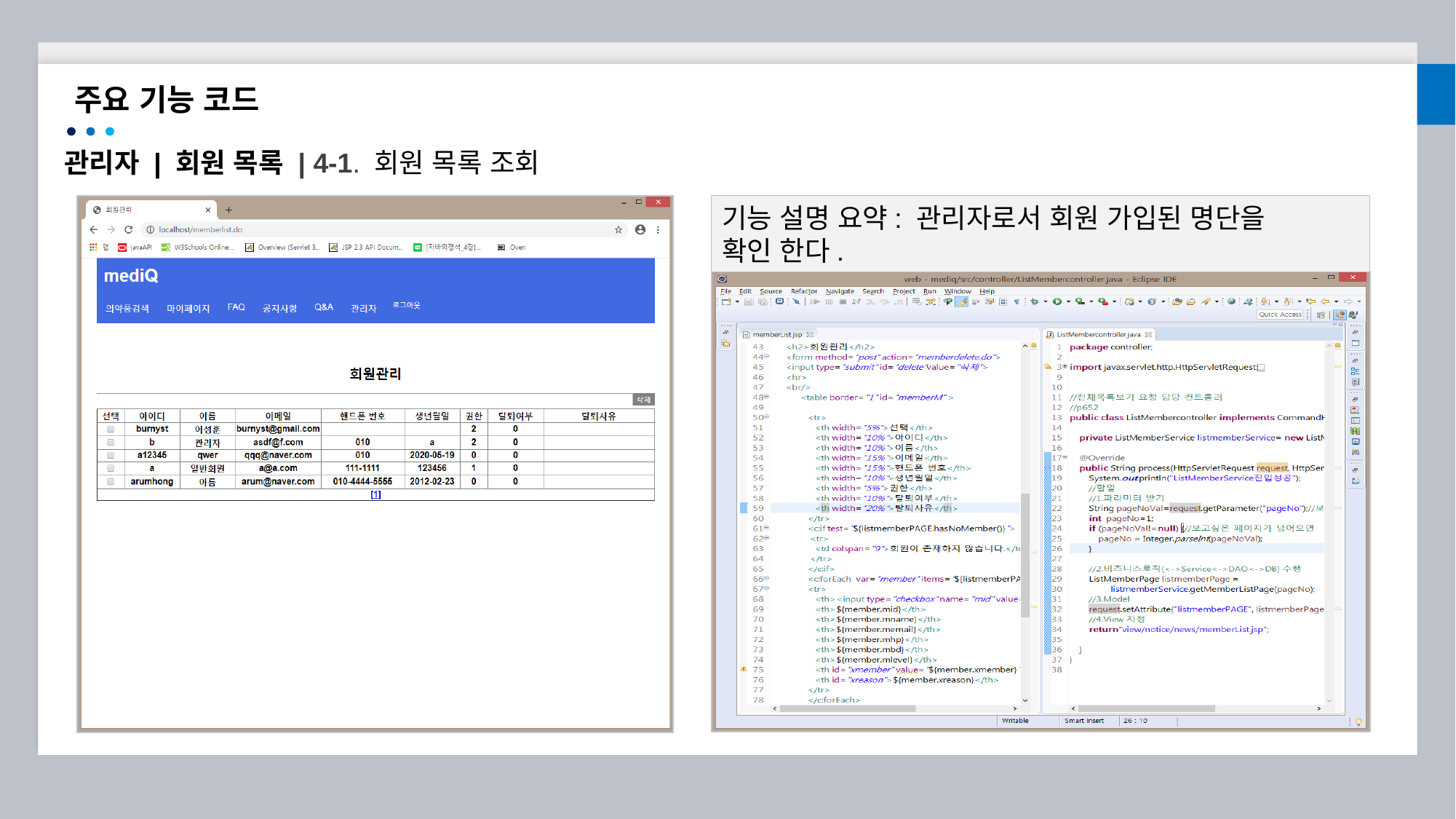

주요 기능 코드

관리자 | 회원 목록 | 4-1. 회원 목록 조회
기능 설명 요약: 관리자로서 회원 가입된 명단을
확인 한다.